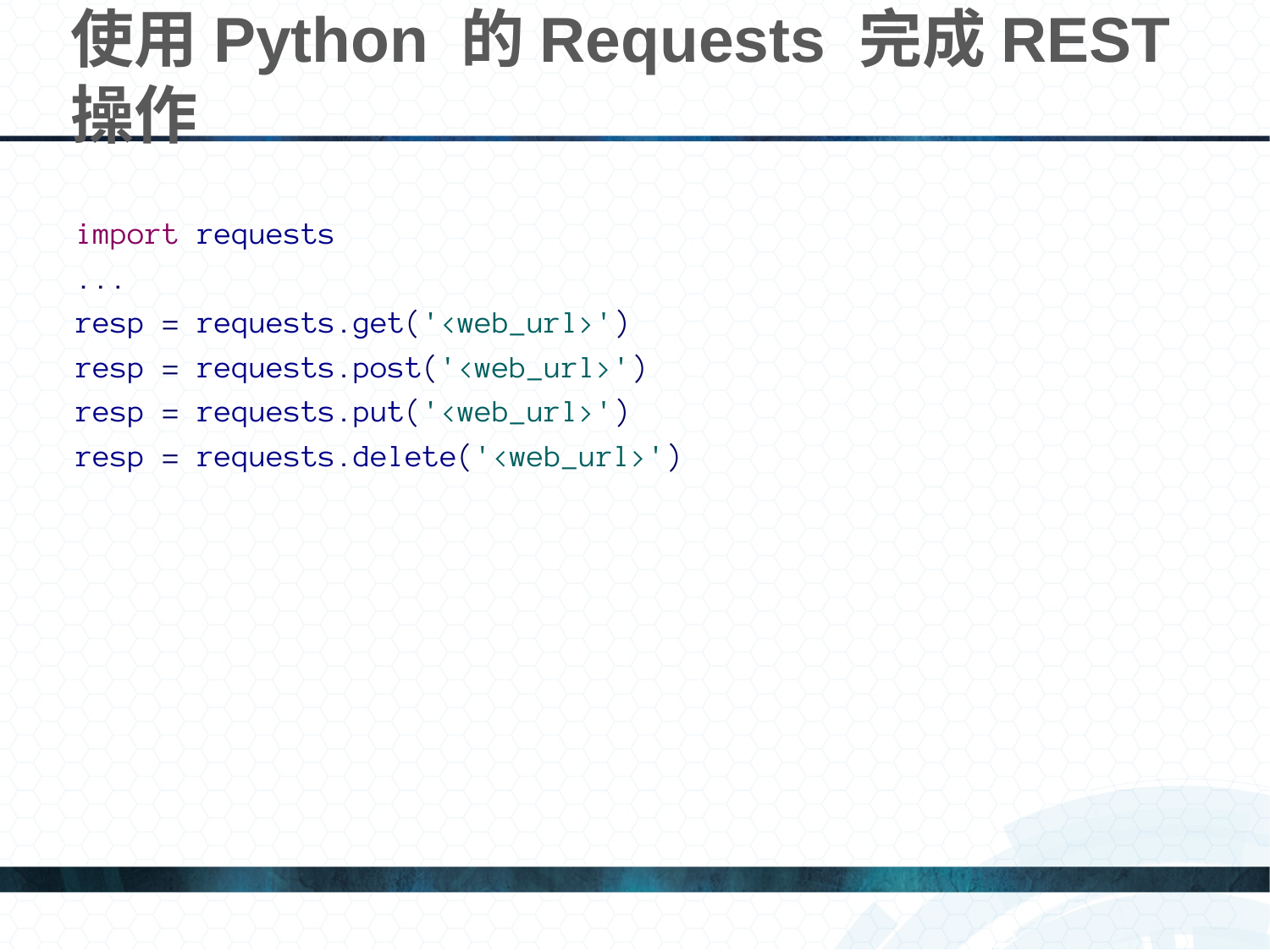

# 使用Python 的Requests 完成REST 操作
import requests
...
resp = requests.get('<web_url>')
resp = requests.post('<web_url>')
resp = requests.put('<web_url>')
resp = requests.delete('<web_url>')